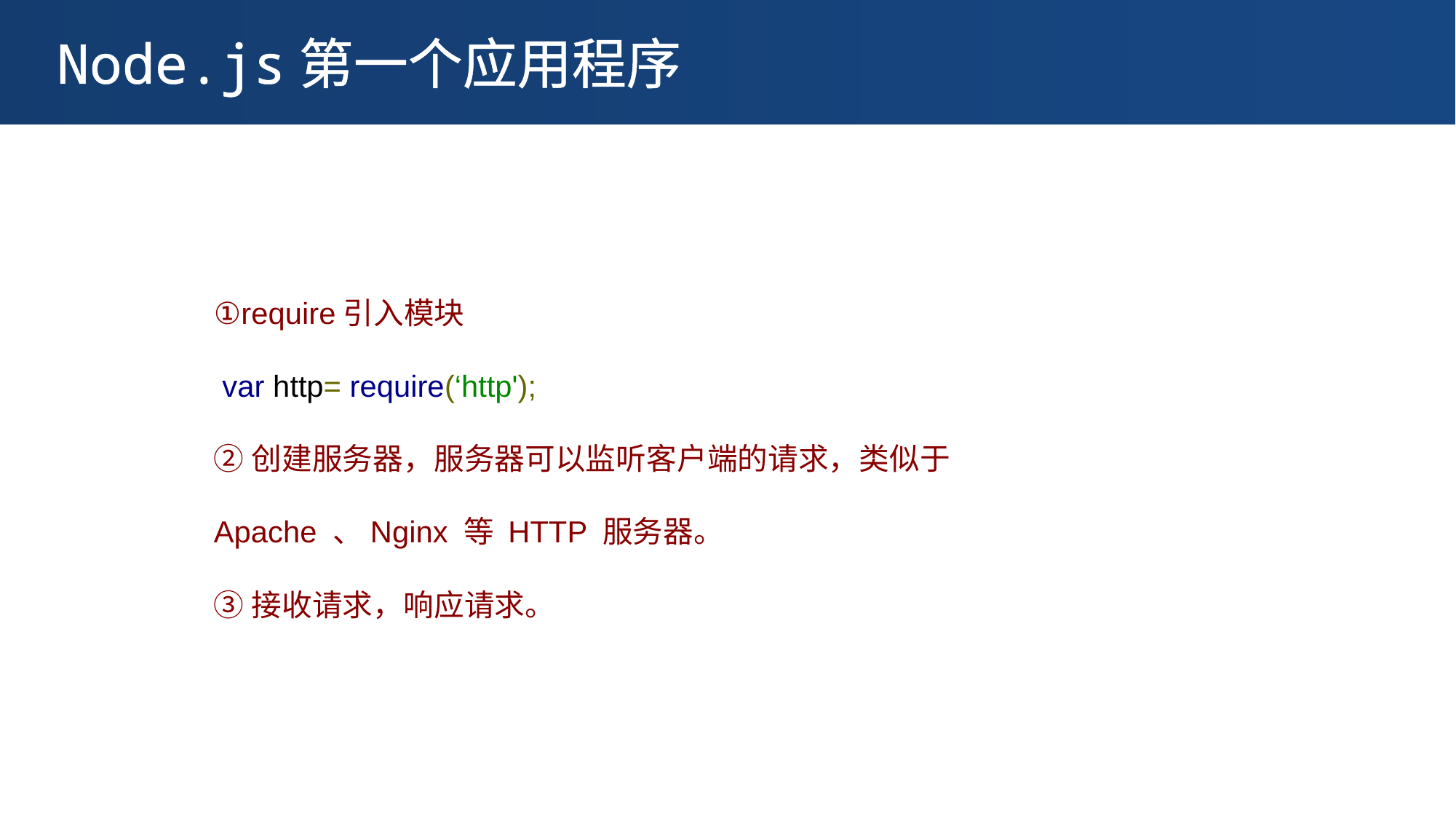

Node.js第一个应用程序
①require引入模块
 var http= require(‘http');
②创建服务器，服务器可以监听客户端的请求，类似于 Apache 、Nginx 等 HTTP 服务器。
③接收请求，响应请求。